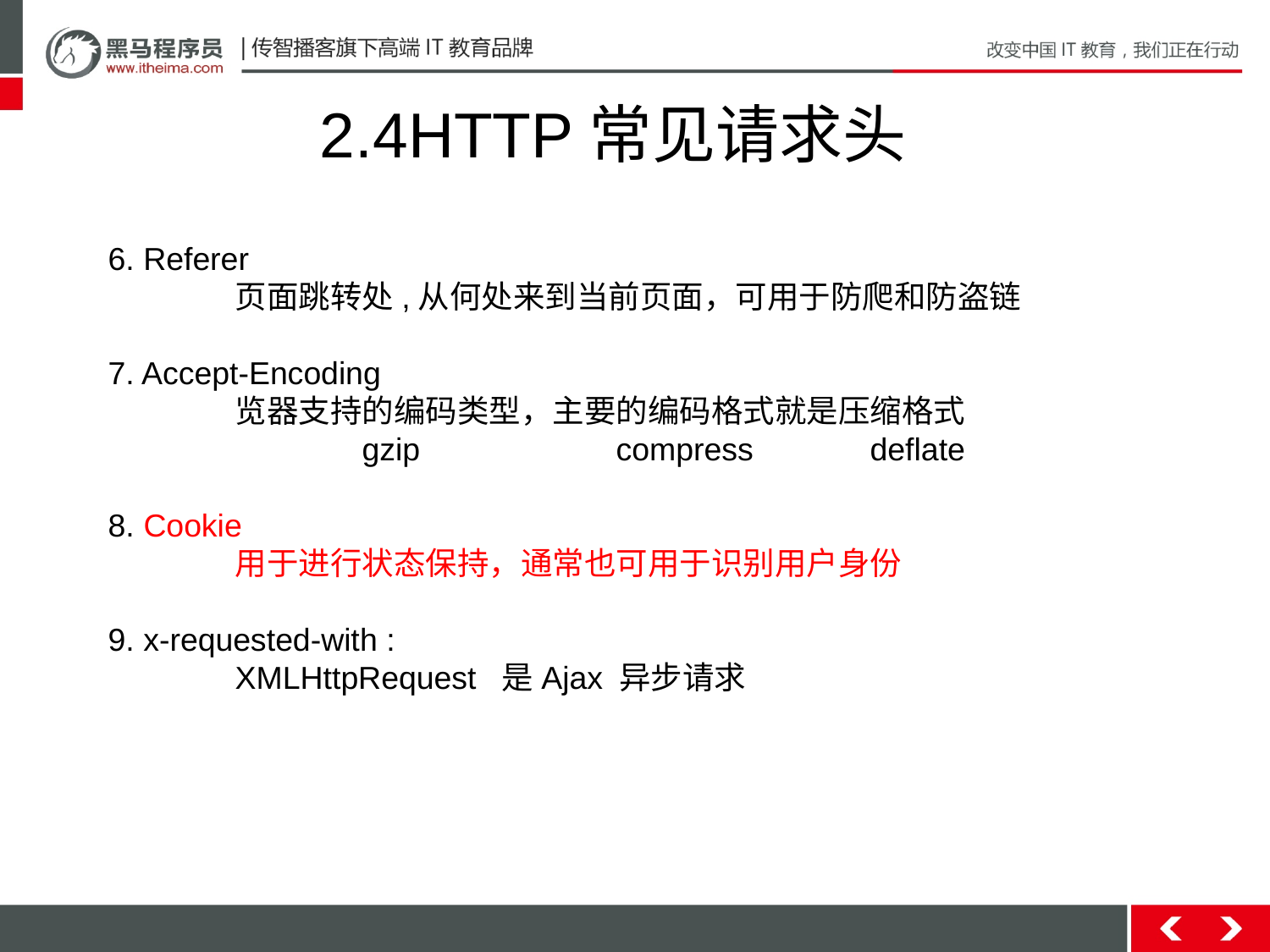

# 2.4HTTP常见请求头
6. Referer
	页面跳转处,从何处来到当前页面，可用于防爬和防盗链

7. Accept-Encoding
	览器支持的编码类型，主要的编码格式就是压缩格式
		gzip		compress	deflate

8. Cookie
	用于进行状态保持，通常也可用于识别用户身份

9. x-requested-with :
	XMLHttpRequest  是Ajax 异步请求